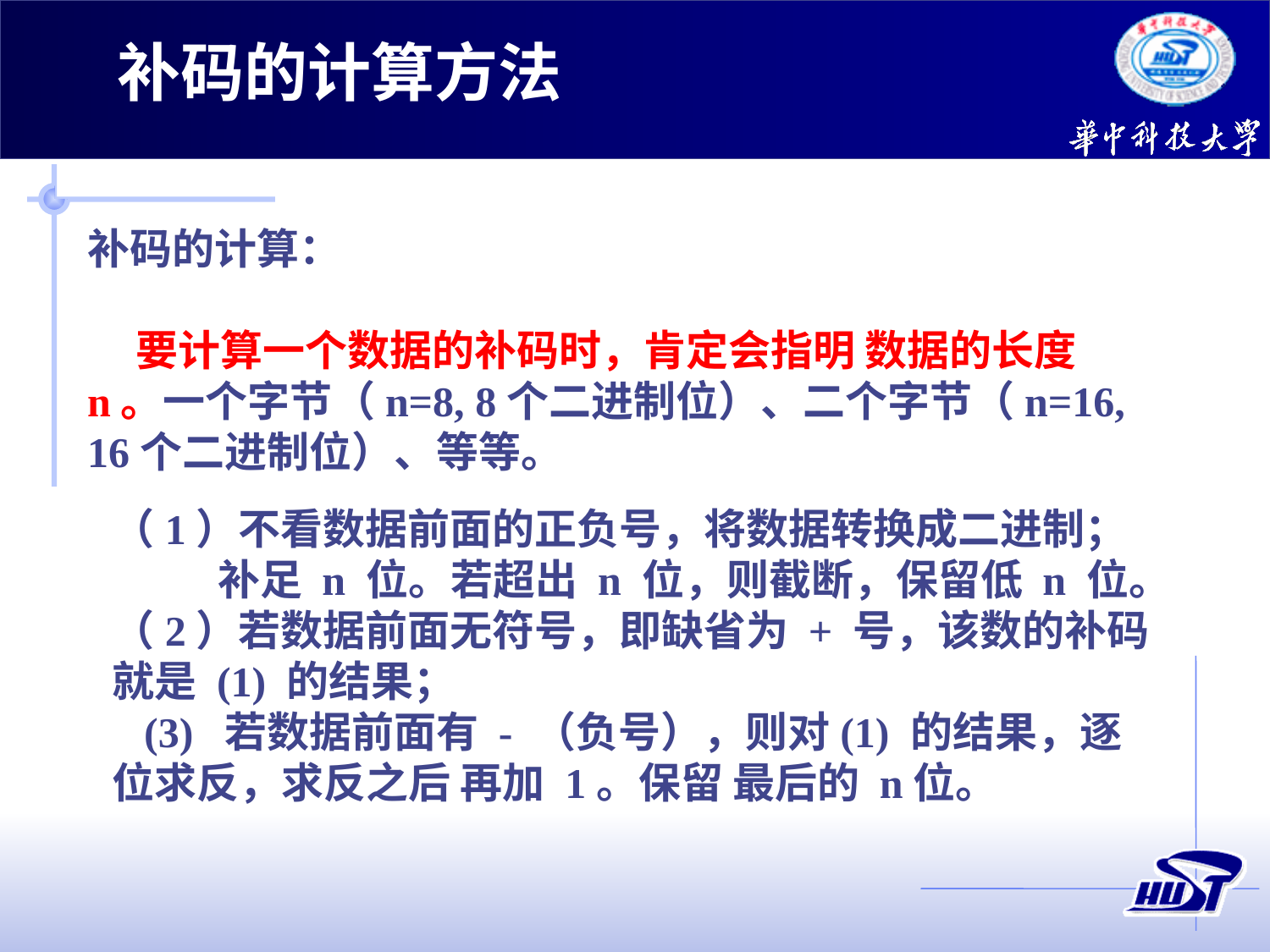

补码的计算方法
补码的计算：

    要计算一个数据的补码时，肯定会指明 数据的长度 n。一个字节（n=8, 8个二进制位）、二个字节（n=16, 16个二进制位）、等等。
（1）不看数据前面的正负号，将数据转换成二进制；
          补足 n 位。若超出 n 位，则截断，保留低 n 位。
（2）若数据前面无符号，即缺省为 + 号，该数的补码就是 (1) 的结果；
   (3)  若数据前面有 - （负号），则对(1) 的结果，逐位求反，求反之后 再加 1。保留 最后的 n位。